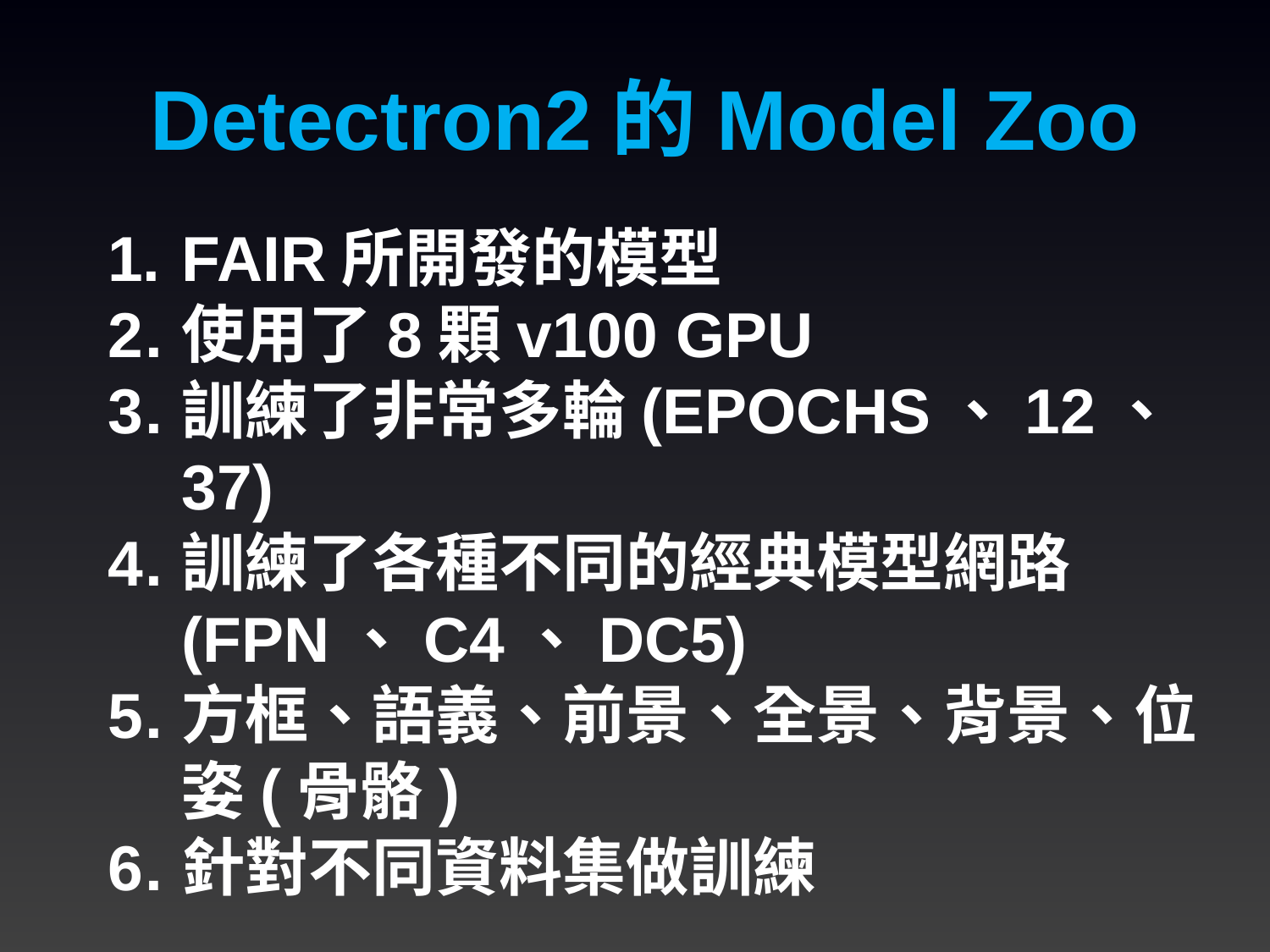

Detectron2的Model Zoo
FAIR所開發的模型
使用了8顆v100 GPU
訓練了非常多輪(EPOCHS、12、37)
訓練了各種不同的經典模型網路(FPN、C4、DC5)
方框、語義、前景、全景、背景、位姿(骨骼)
針對不同資料集做訓練